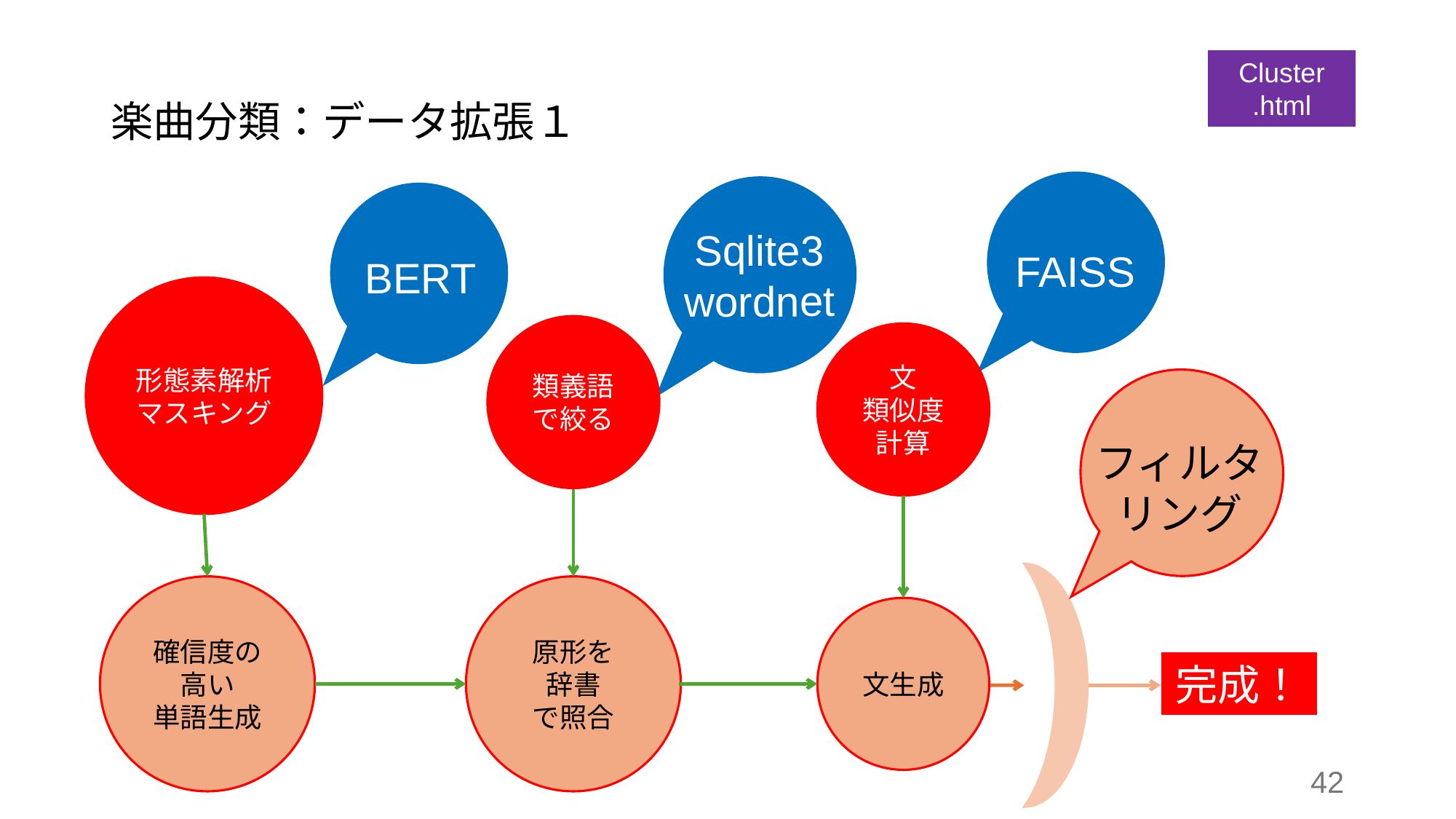

# 楽曲分類：データ拡張１
Cluster
.html

FAISS

Sqlite3
wordnet

BERT
形態素解析
マスキング
類義語で絞る
文
類似度
計算

フィルタリング

確信度の高い
単語生成
原形を
辞書
で照合
文生成
完成！
42